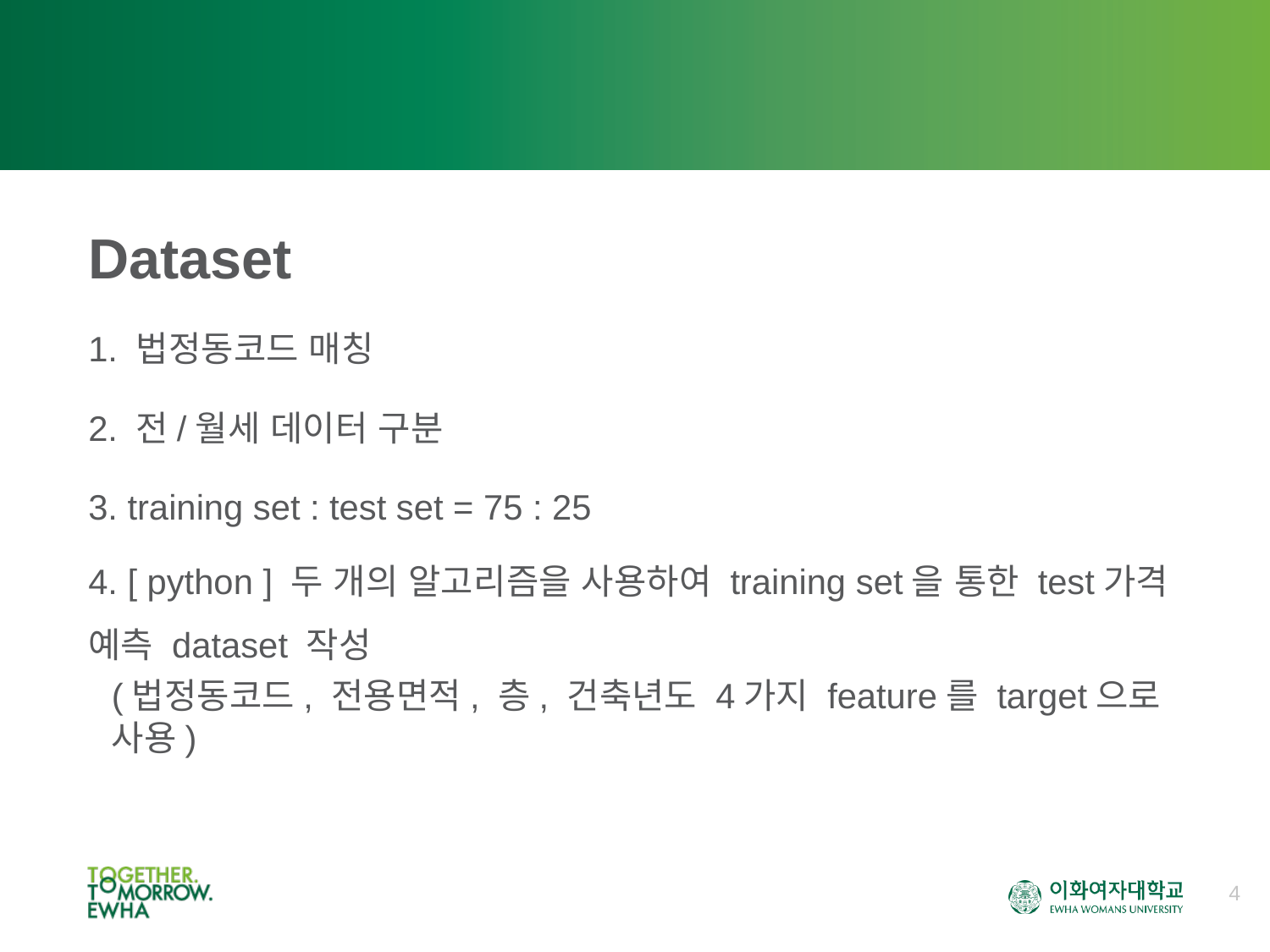

Dataset
1. 법정동코드 매칭
2. 전/월세 데이터 구분
3. training set : test set = 75 : 25
4. [ python ] 두 개의 알고리즘을 사용하여 training set을 통한 test가격 예측 dataset 작성
(법정동코드, 전용면적, 층, 건축년도 4가지 feature를 target으로 사용)

4